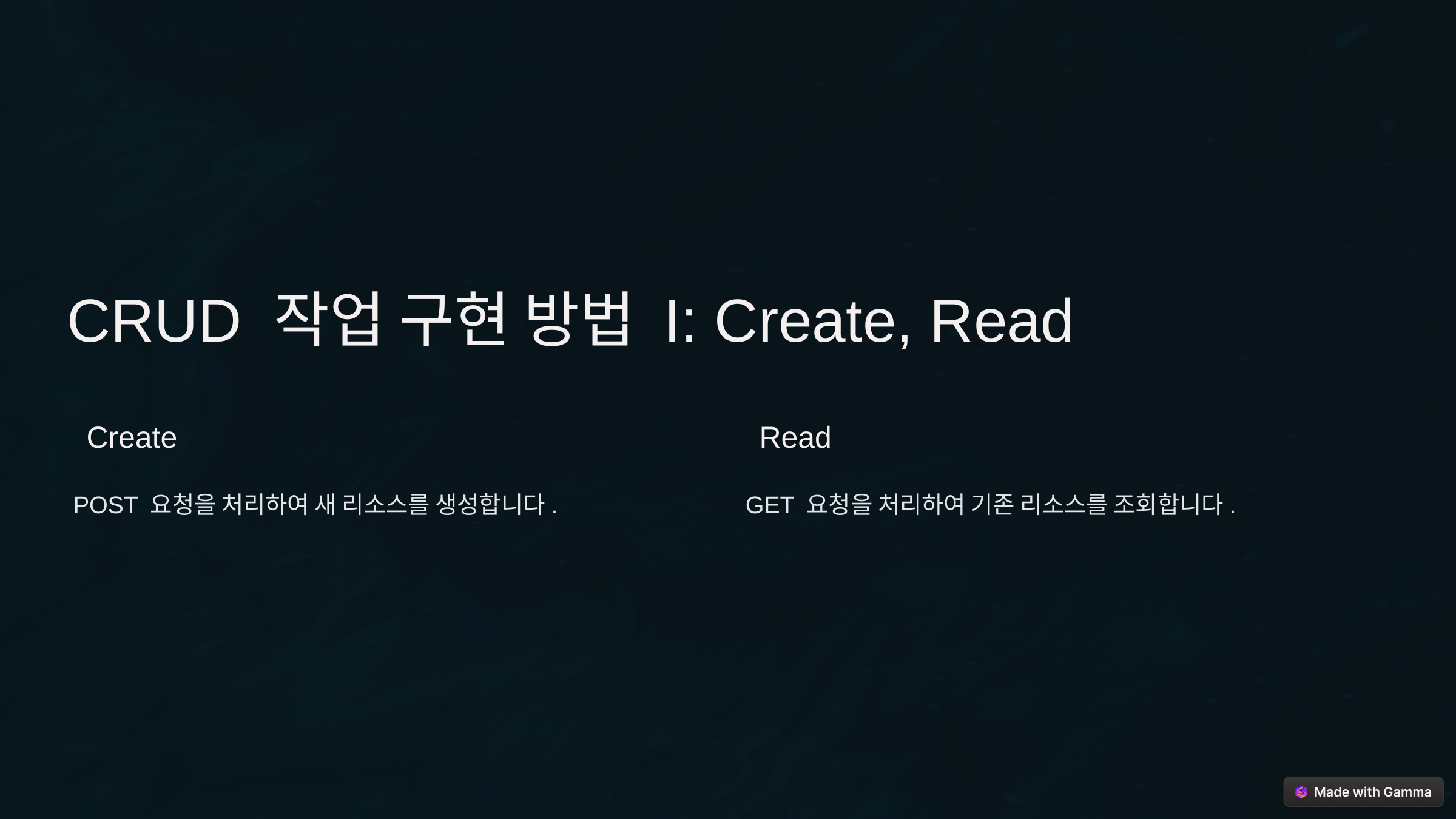

CRUD 작업 구현 방법 I: Create, Read
Create
Read
POST 요청을 처리하여 새 리소스를 생성합니다.
GET 요청을 처리하여 기존 리소스를 조회합니다.